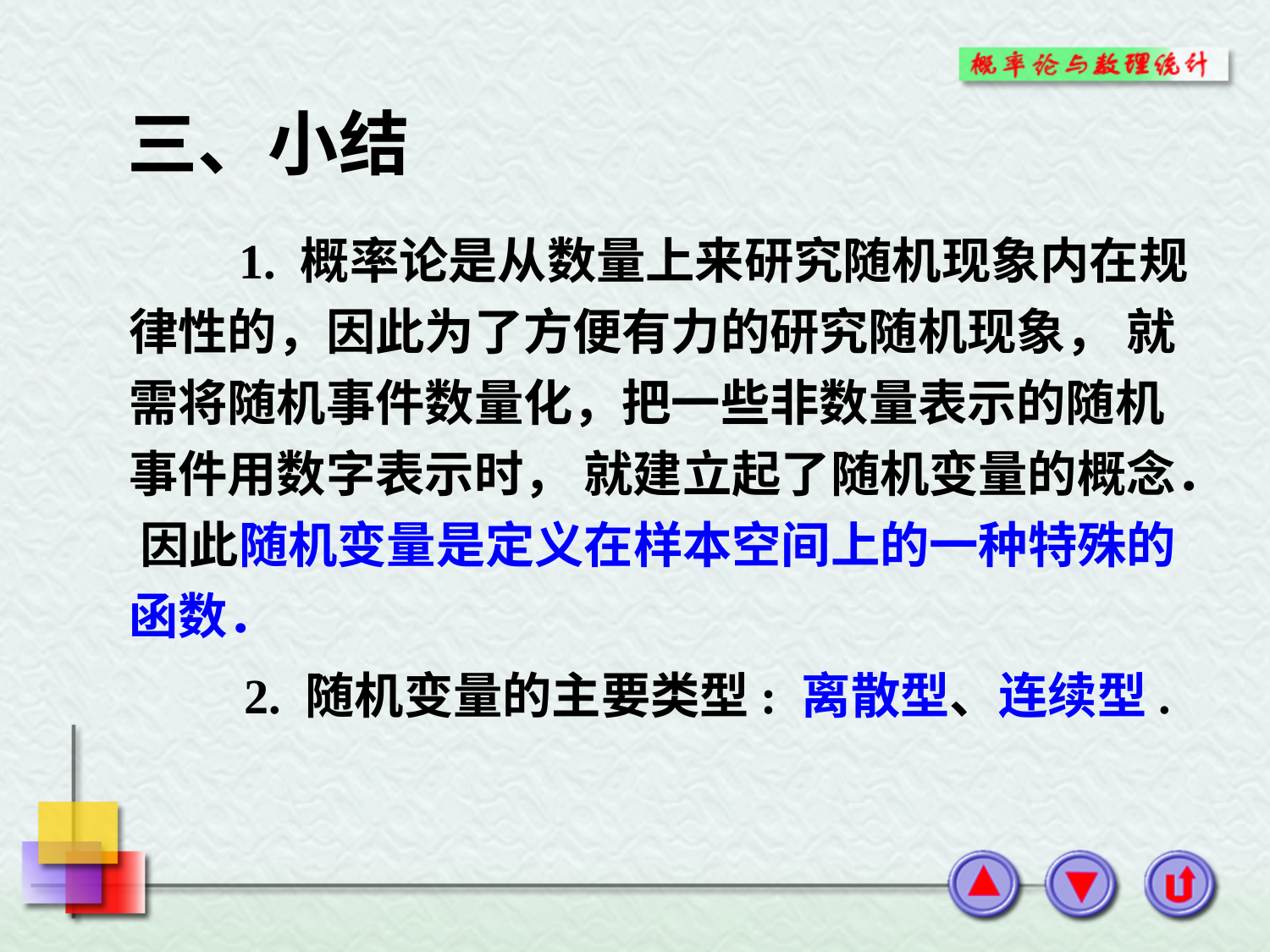

# 三、小结
　　1. 概率论是从数量上来研究随机现象内在规律性的，因此为了方便有力的研究随机现象， 就需将随机事件数量化，把一些非数量表示的随机事件用数字表示时， 就建立起了随机变量的概念． 因此随机变量是定义在样本空间上的一种特殊的函数．
　　2. 随机变量的主要类型: 离散型、连续型.